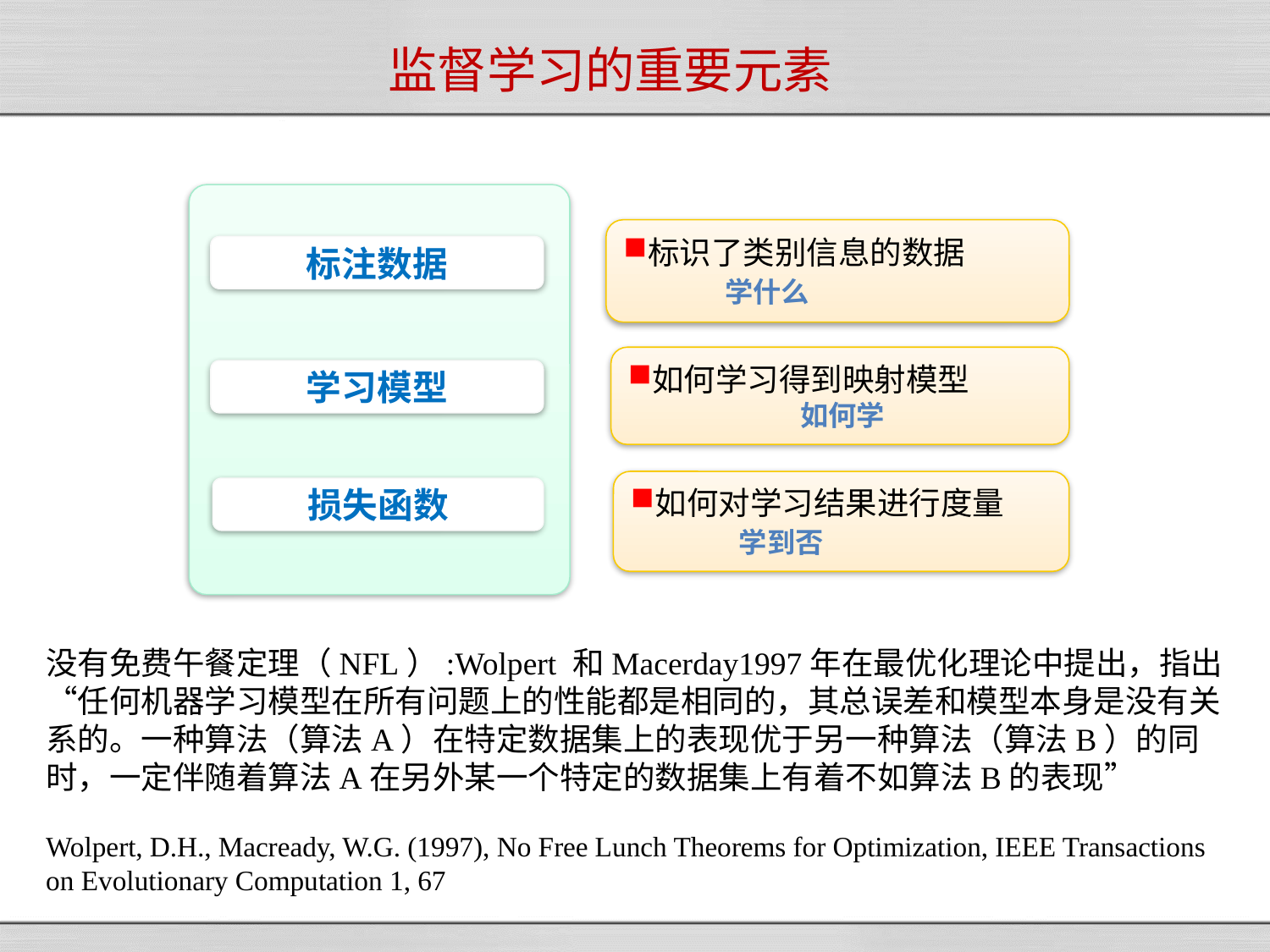

# 监督学习的重要元素

标识了类别信息的数据
             学什么
标注数据
如何学习得到映射模型
	      如何学
学习模型
如何对学习结果进行度量
              学到否
损失函数
没有免费午餐定理（NFL）:Wolpert 和Macerday1997年在最优化理论中提出，指出“任何机器学习模型在所有问题上的性能都是相同的，其总误差和模型本身是没有关系的。一种算法（算法A）在特定数据集上的表现优于另一种算法（算法B）的同时，一定伴随着算法A在另外某一个特定的数据集上有着不如算法B的表现”

Wolpert, D.H., Macready, W.G. (1997), No Free Lunch Theorems for Optimization, IEEE Transactions on Evolutionary Computation 1, 67